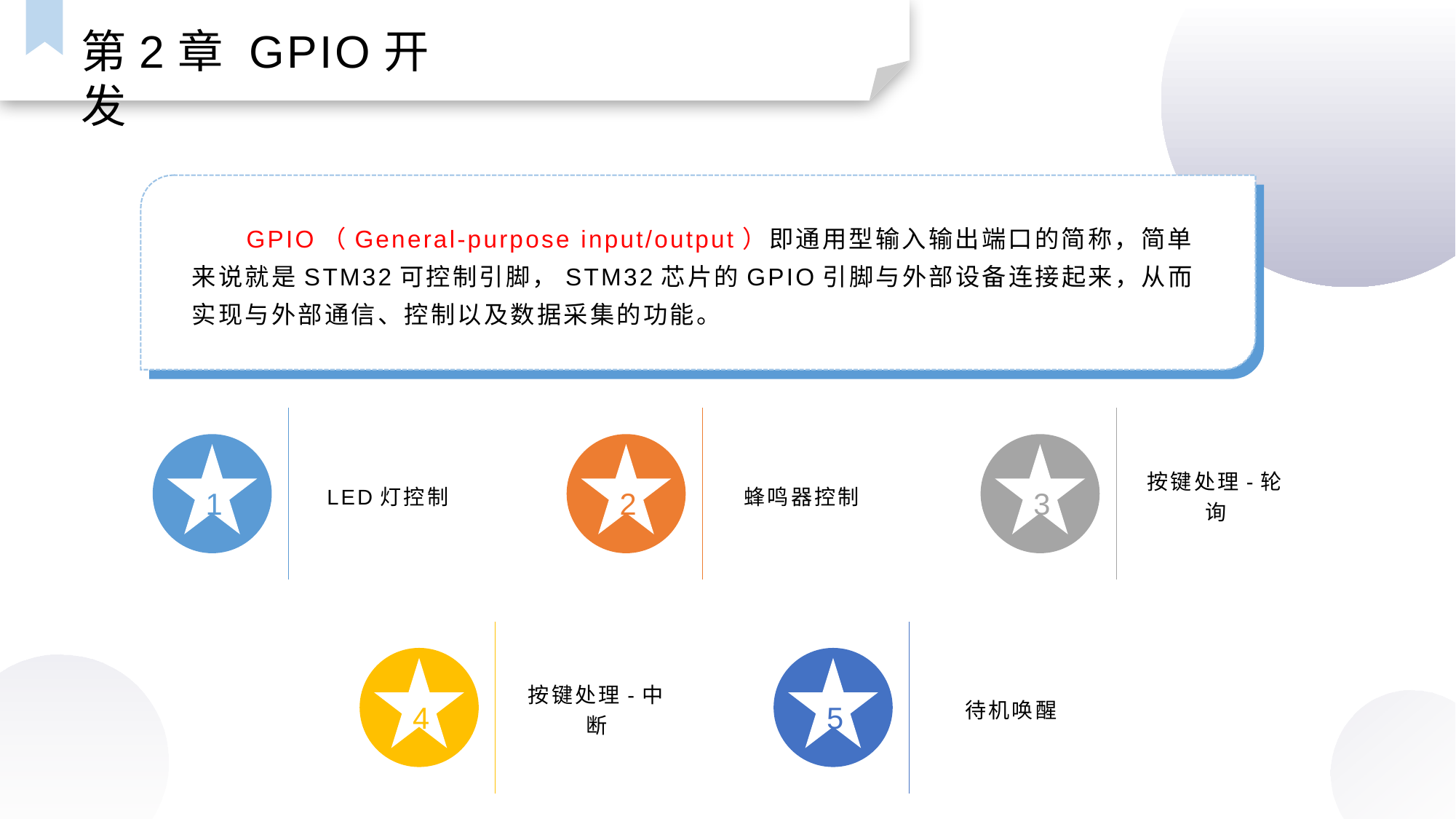

第2章 GPIO开发

GPIO（General-purpose input/output）即通用型输入输出端口的简称，简单来说就是STM32可控制引脚，STM32芯片的GPIO引脚与外部设备连接起来，从而实现与外部通信、控制以及数据采集的功能。
LED灯控制
蜂鸣器控制
按键处理-轮询

1
2
3
按键处理-中断
待机唤醒

4
5